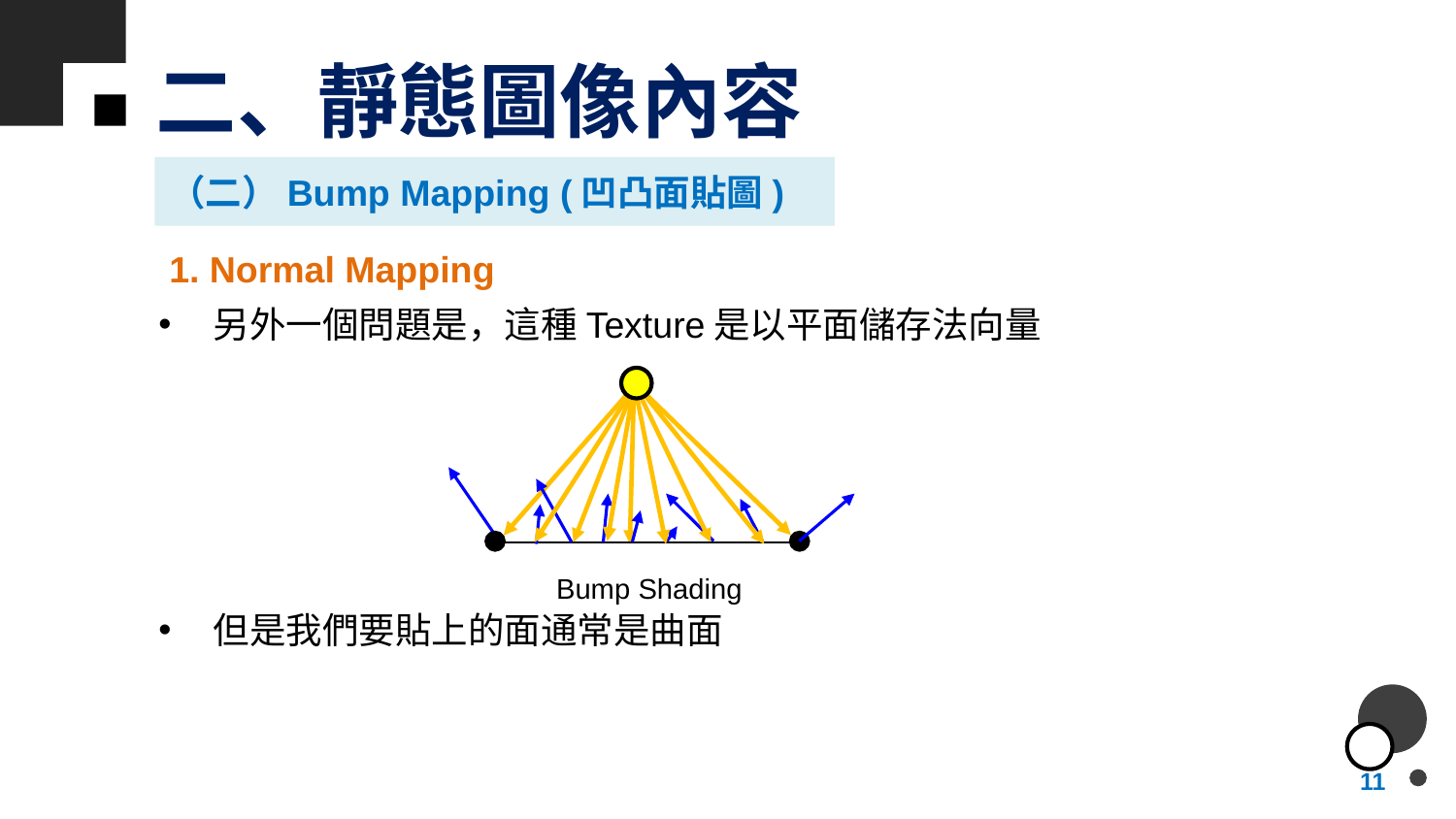

# 二、靜態圖像內容
（二）Bump Mapping (凹凸面貼圖)
1. Normal Mapping
另外一個問題是，這種Texture是以平面儲存法向量

但是我們要貼上的面通常是曲面

Bump Shading

11